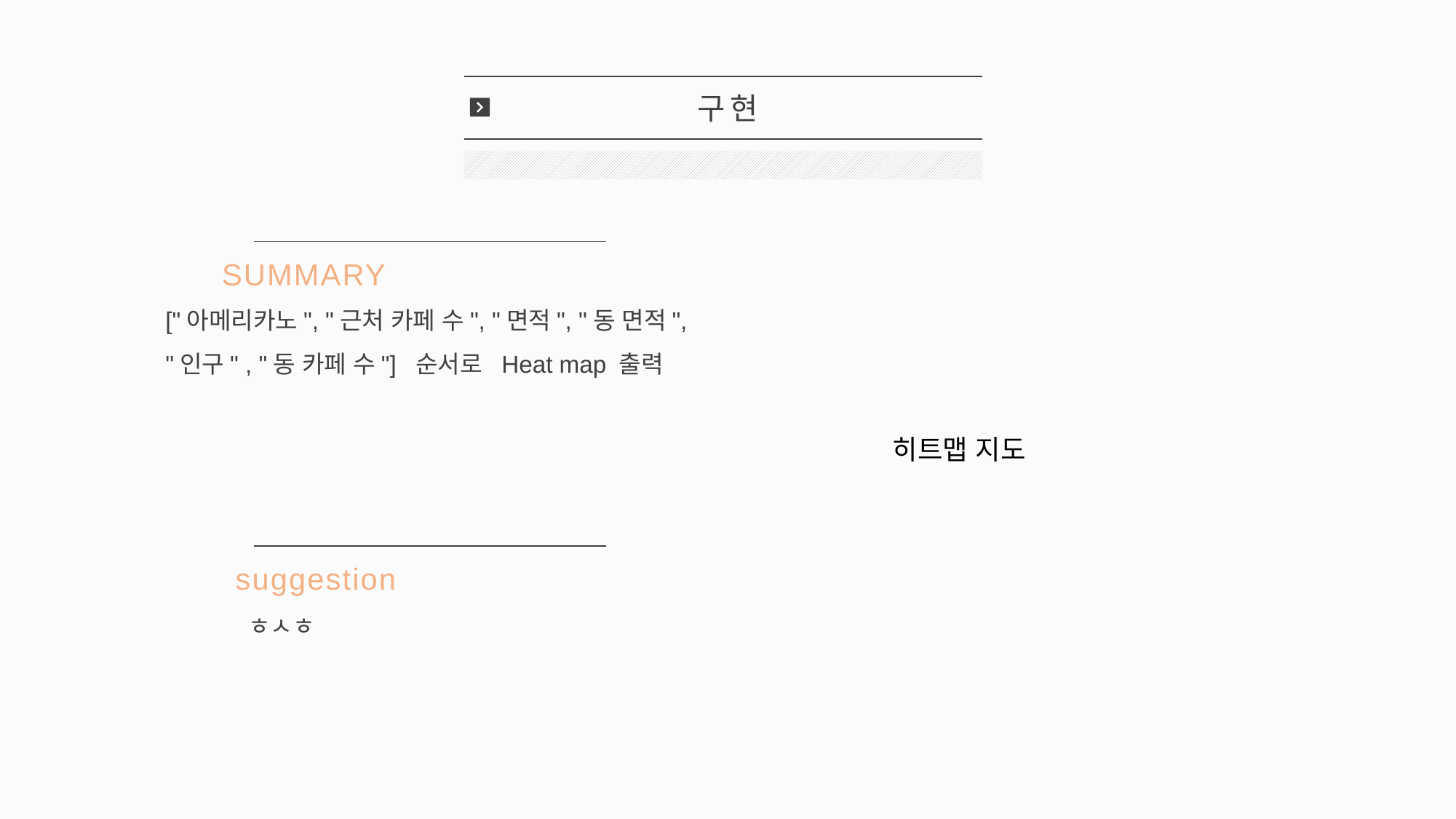

구현

SUMMARY
["아메리카노", "근처 카페 수", "면적", "동 면적",
"인구" , "동 카페 수"]  순서로  Heat map 출력
히트맵 지도
suggestion
ㅎㅅㅎ